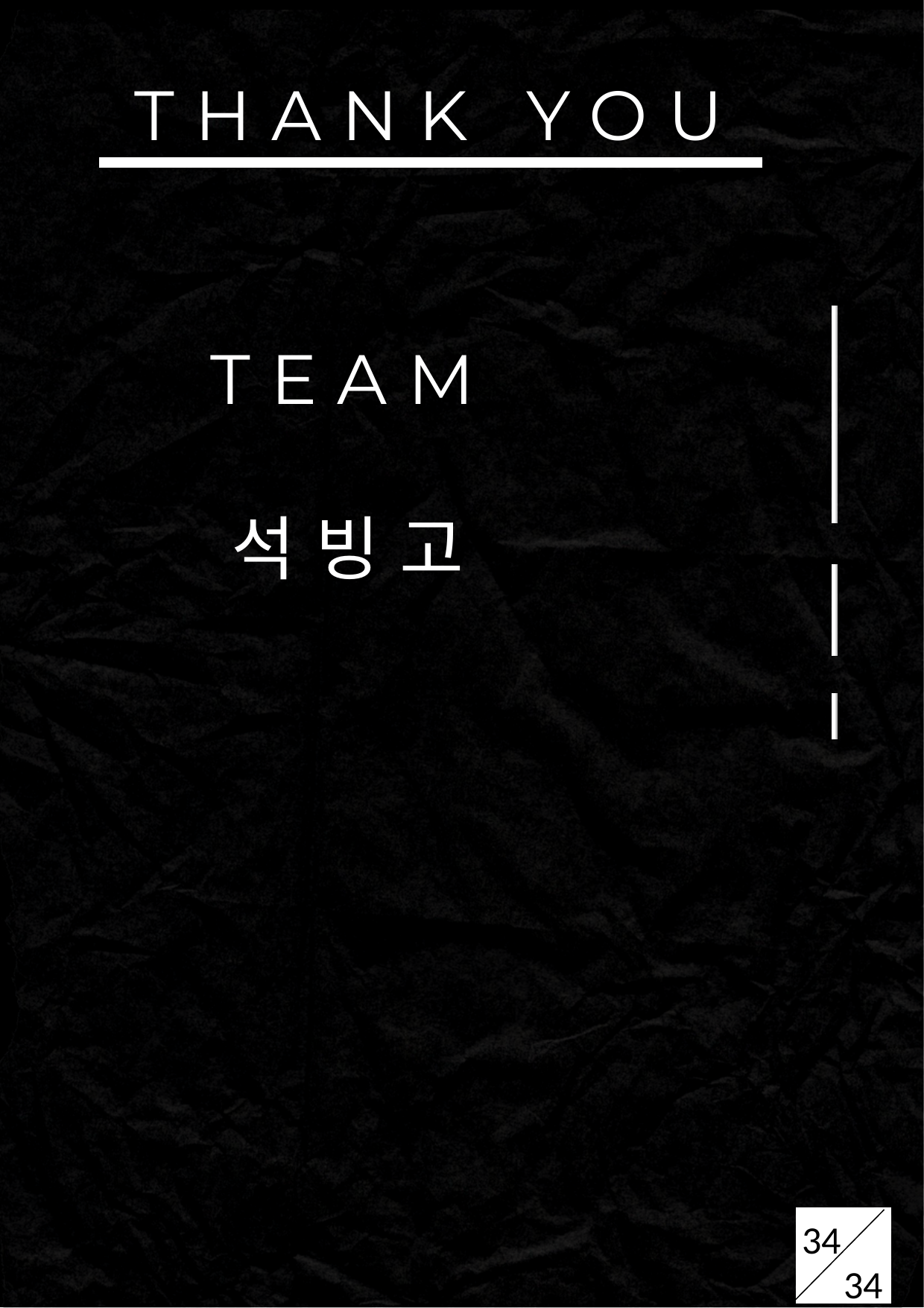

THANK YOU

   TEAM

   석빙고

34

34
34